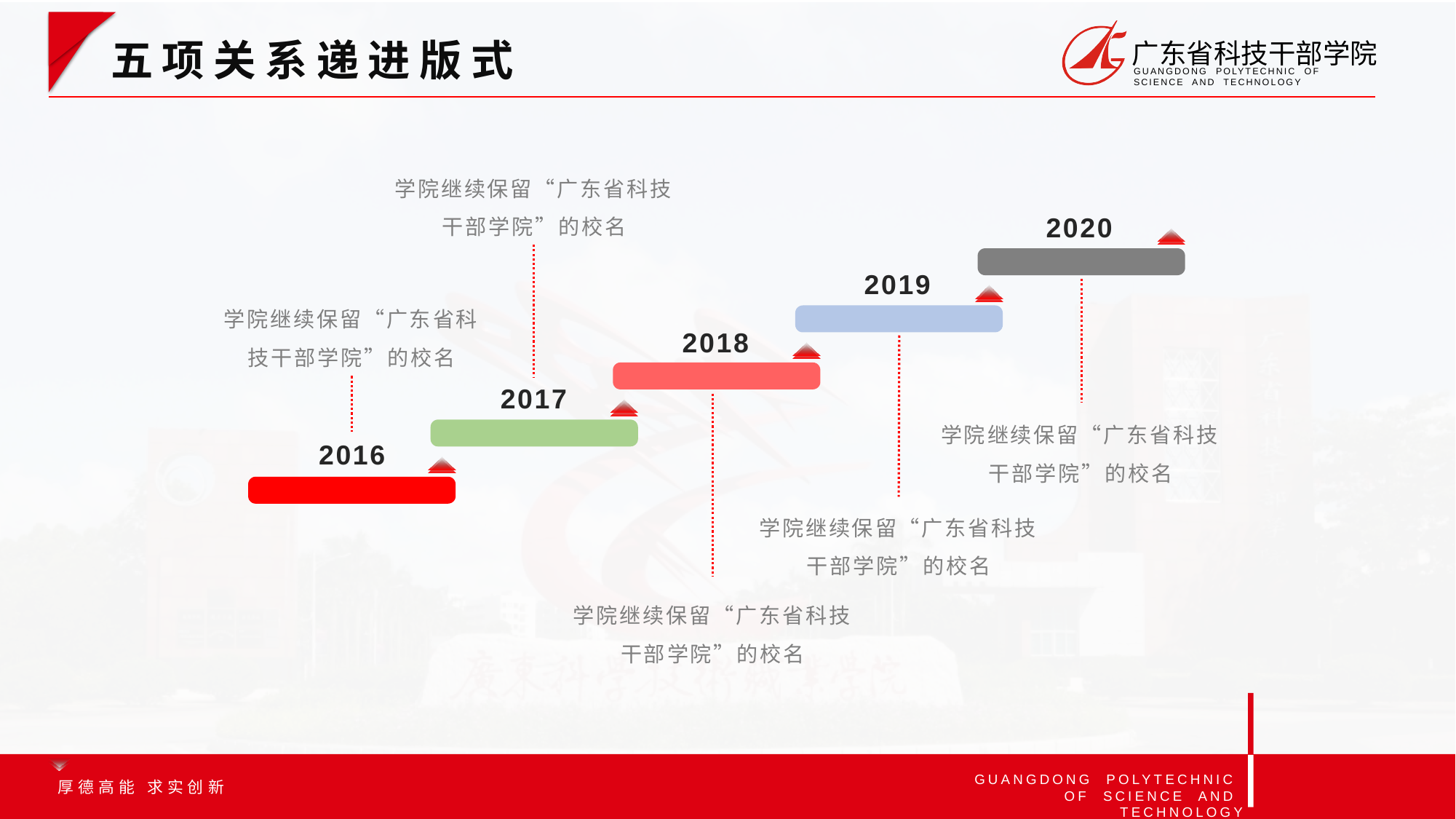

文件☞选项☞高级☞即可设置撤销次数(最高150)

Ctrl+Z为撤销一步
五项关系递进版式
学院继续保留“广东省科技干部学院”的校名
2020

2019

学院继续保留“广东省科技干部学院”的校名

2018

2017

学院继续保留“广东省科技干部学院”的校名

2016

学院继续保留“广东省科技干部学院”的校名
学院继续保留“广东省科技干部学院”的校名